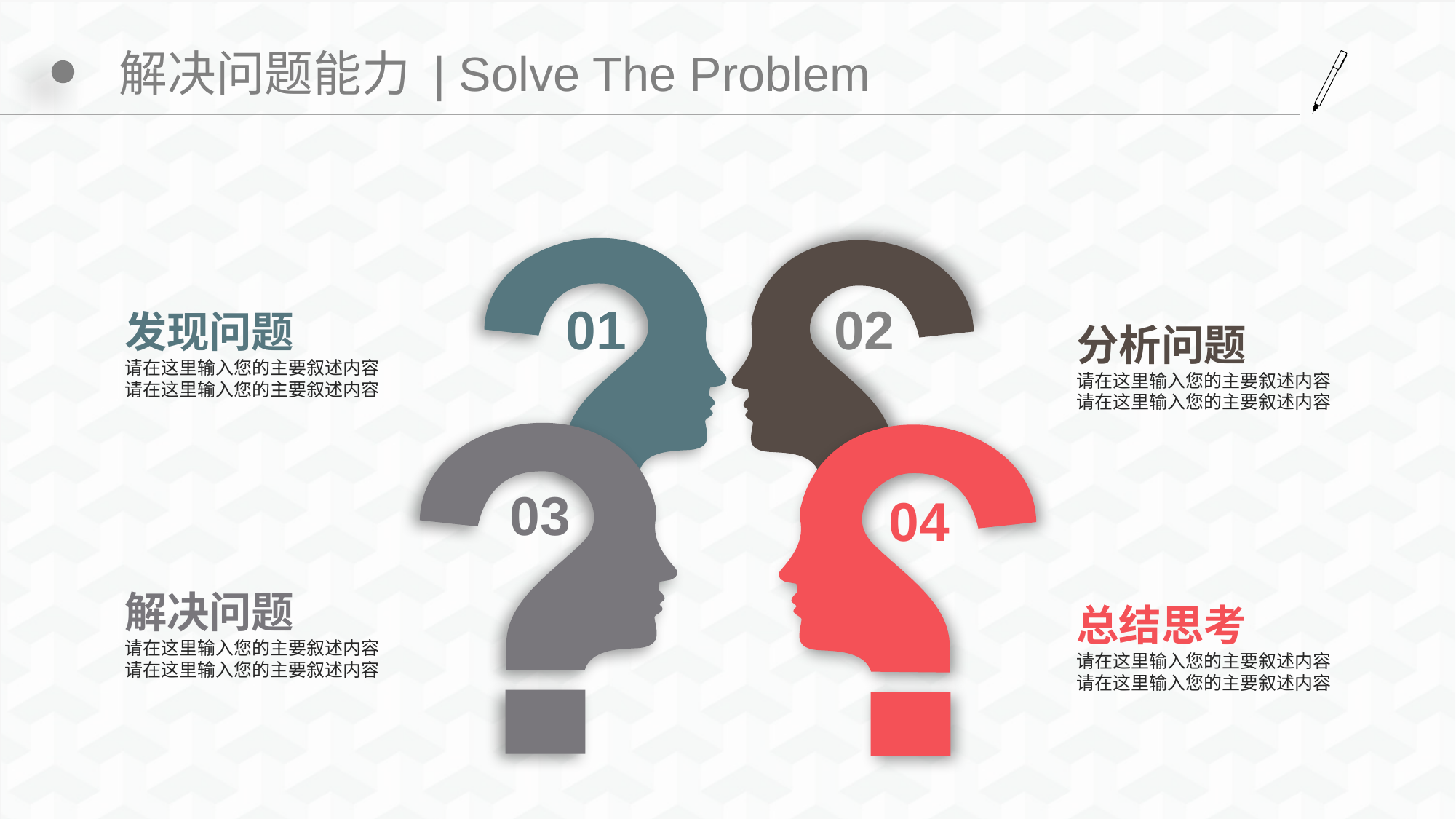

# 解决问题能力 | Solve The Problem

01

02
发现问题
请在这里输入您的主要叙述内容
请在这里输入您的主要叙述内容

分析问题
请在这里输入您的主要叙述内容
请在这里输入您的主要叙述内容

03

04

解决问题
请在这里输入您的主要叙述内容
请在这里输入您的主要叙述内容

总结思考
请在这里输入您的主要叙述内容
请在这里输入您的主要叙述内容